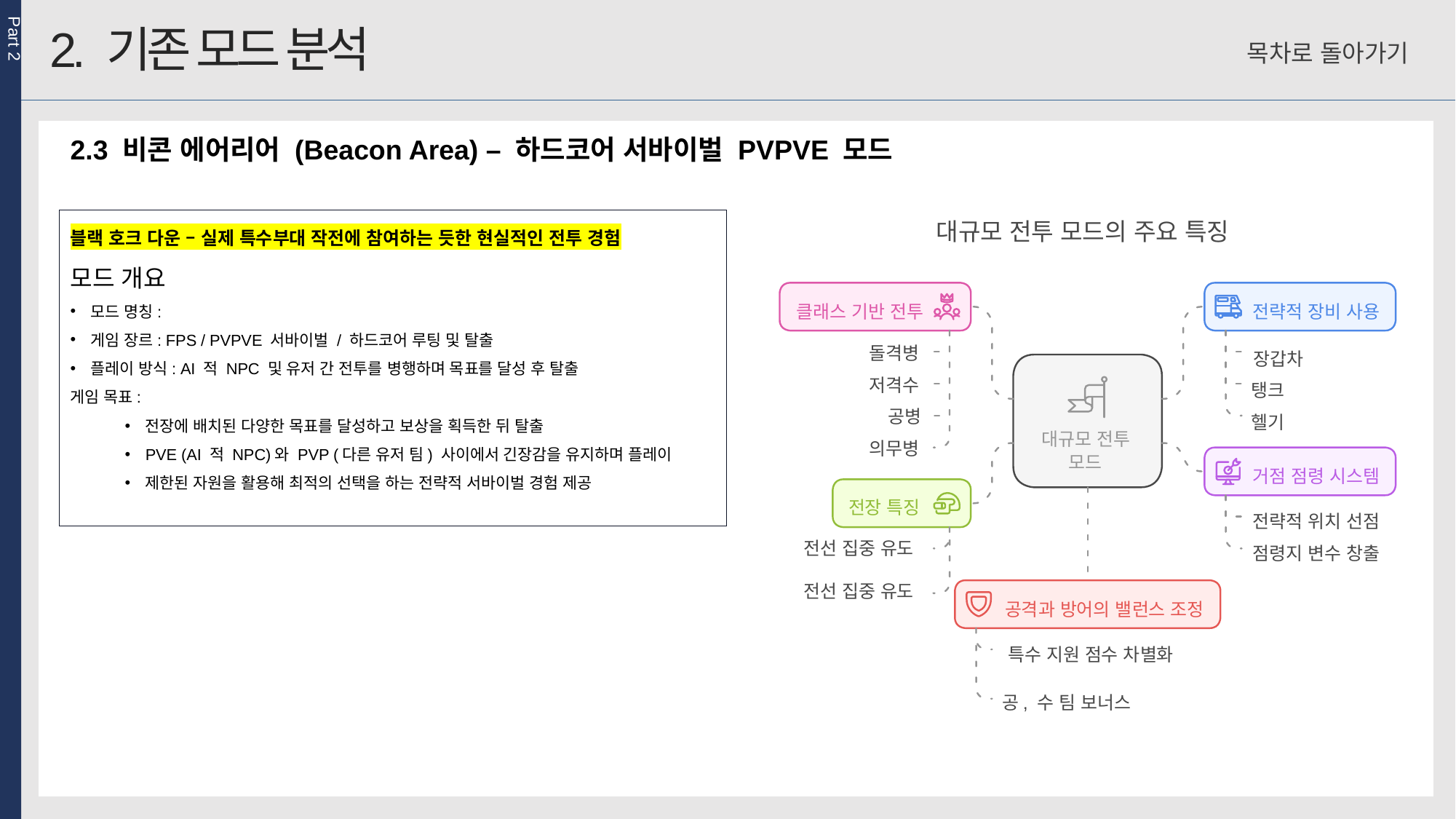

Part 2
2. 기존 모드 분석
목차로 돌아가기
2.3 비콘 에어리어 (Beacon Area) – 하드코어 서바이벌 PVPVE 모드
블랙 호크 다운 – 실제 특수부대 작전에 참여하는 듯한 현실적인 전투 경험
모드 개요
모드 명칭:
게임 장르: FPS / PVPVE 서바이벌 / 하드코어 루팅 및 탈출
플레이 방식: AI 적 NPC 및 유저 간 전투를 병행하며 목표를 달성 후 탈출
게임 목표:
전장에 배치된 다양한 목표를 달성하고 보상을 획득한 뒤 탈출
PVE (AI 적 NPC)와 PVP (다른 유저 팀) 사이에서 긴장감을 유지하며 플레이
제한된 자원을 활용해 최적의 선택을 하는 전략적 서바이벌 경험 제공

대규모 전투 모드의 주요 특징

클래스 기반 전투
전략적 장비 사용

돌격병
장갑차

저격수
탱크

공병
헬기
대규모 전투
의무병

모드

거점 점령 시스템

전장 특징

전략적 위치 선점

전선 집중 유도
점령지 변수 창출

공격과 방어의 밸런스 조정

특수 지원 점수 차별화

전선 집중 유도

공, 수 팀 보너스